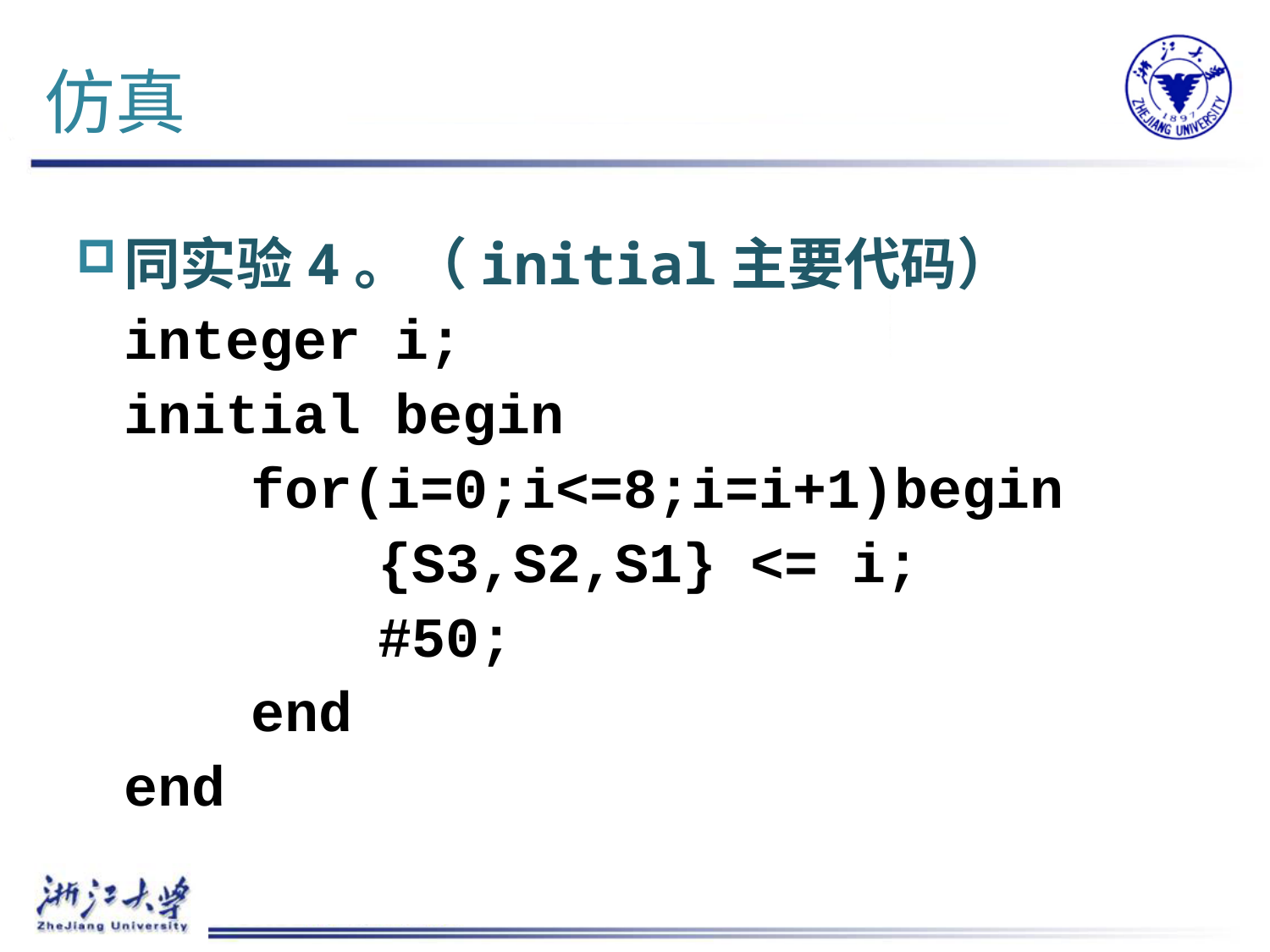

# 仿真
同实验4。（initial主要代码）
	integer i;
	initial begin
		for(i=0;i<=8;i=i+1)begin
			{S3,S2,S1} <= i;
			#50;
		end
	end